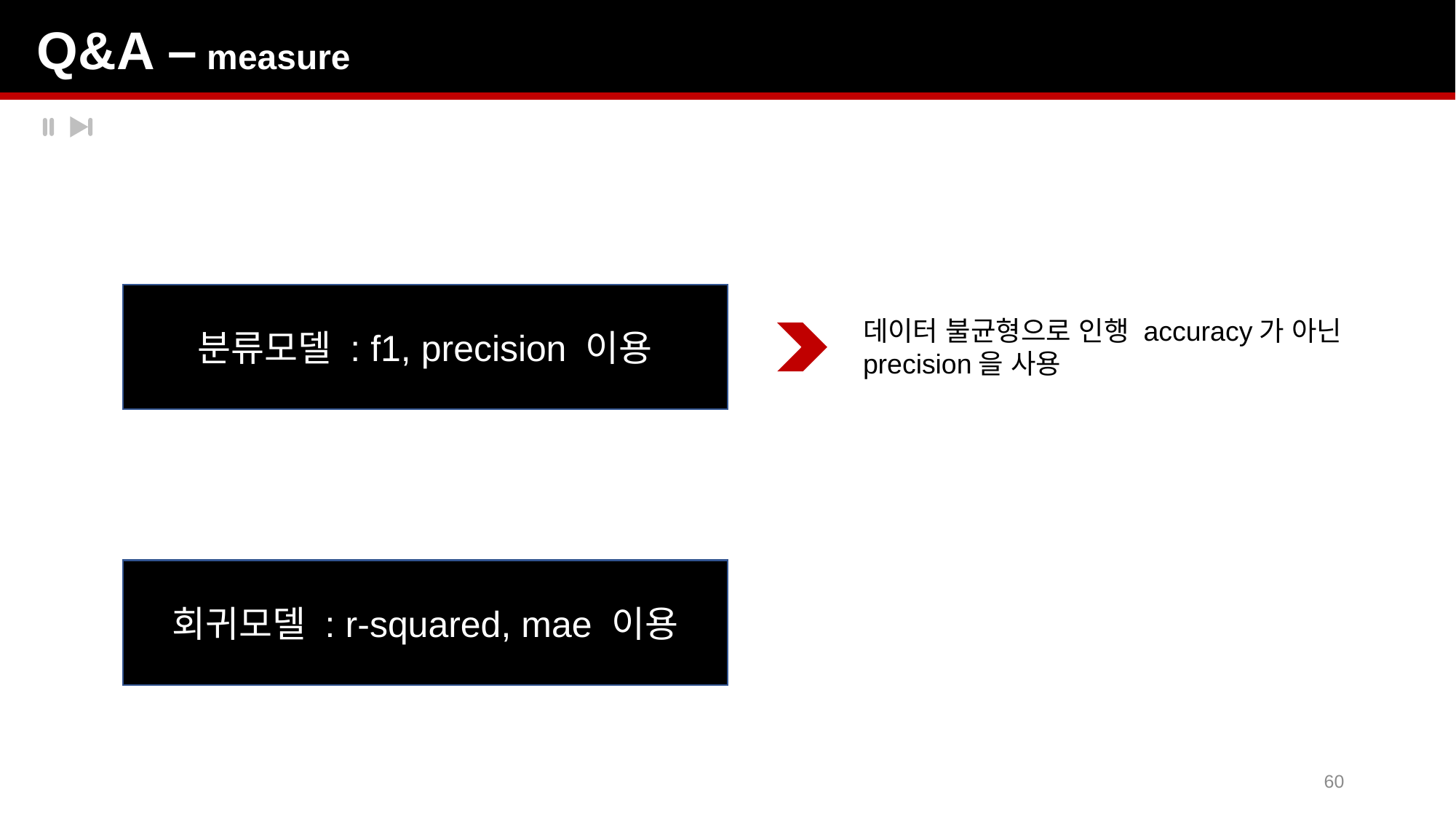

Q&A – measure

분류모델 : f1, precision 이용
데이터 불균형으로 인행 accuracy가 아닌 precision을 사용

회귀모델 : r-squared, mae 이용
60